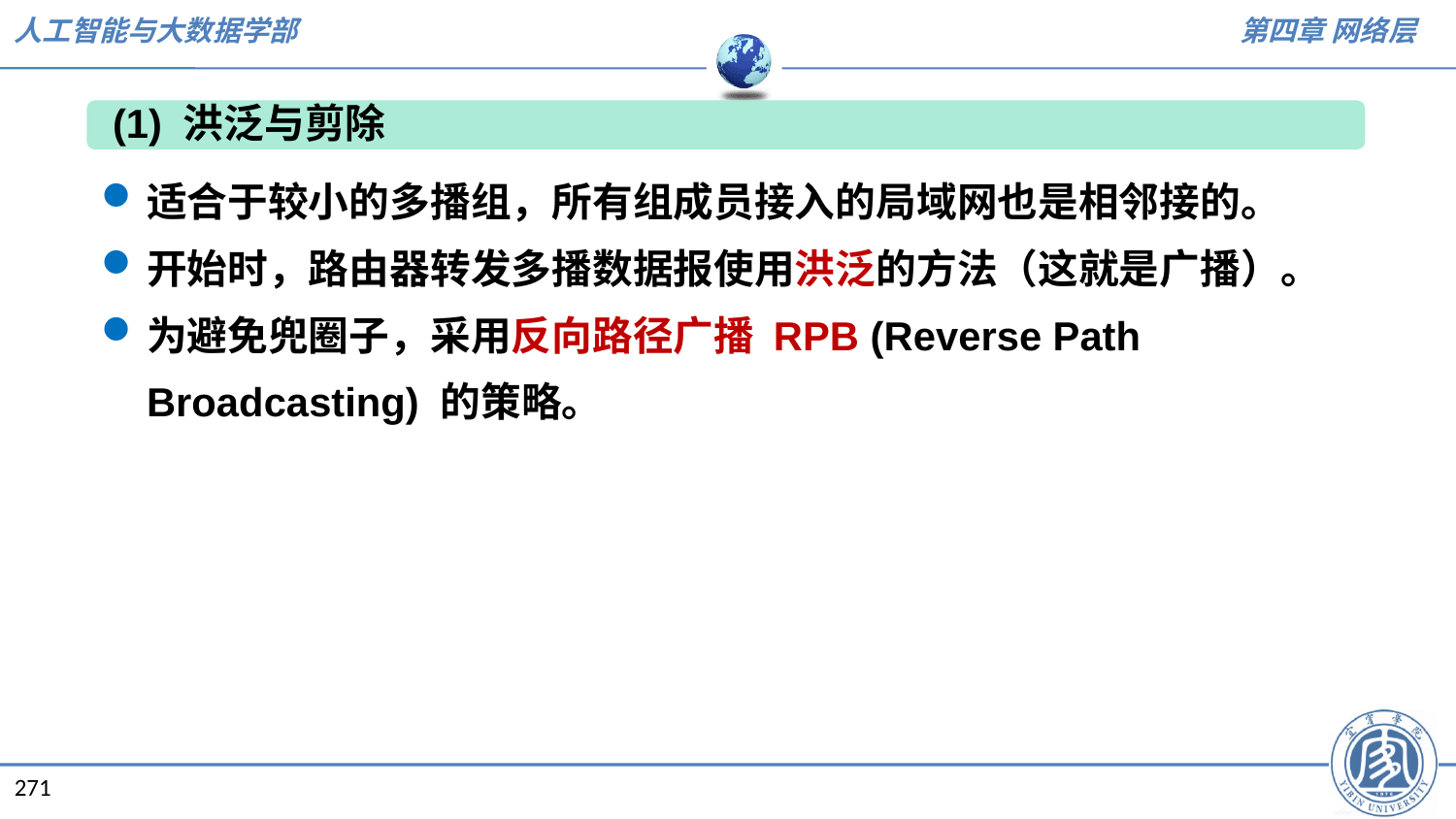

(1) 洪泛与剪除

适合于较小的多播组，所有组成员接入的局域网也是相邻接的。
开始时，路由器转发多播数据报使用洪泛的方法（这就是广播）。
为避免兜圈子，采用反向路径广播 RPB (Reverse Path Broadcasting) 的策略。
271